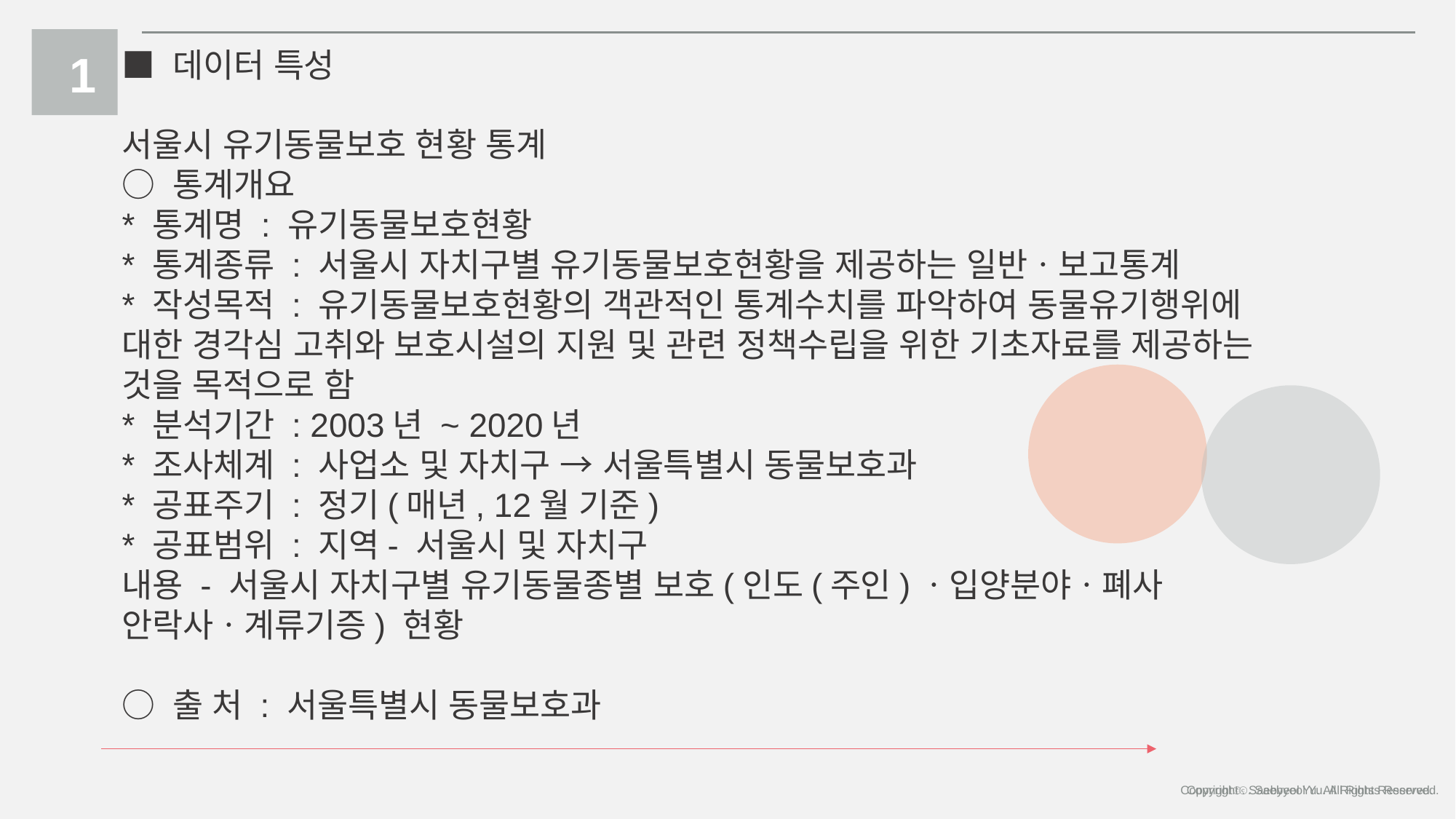

■ 데이터 특성

서울시 유기동물보호 현황 통계
○ 통계개요
* 통계명 : 유기동물보호현황
* 통계종류 : 서울시 자치구별 유기동물보호현황을 제공하는 일반ㆍ보고통계
* 작성목적 : 유기동물보호현황의 객관적인 통계수치를 파악하여 동물유기행위에 대한 경각심 고취와 보호시설의 지원 및 관련 정책수립을 위한 기초자료를 제공하는 것을 목적으로 함
* 분석기간 : 2003년 ~ 2020년
* 조사체계 : 사업소 및 자치구 → 서울특별시 동물보호과
* 공표주기 : 정기(매년, 12월 기준)
* 공표범위 : 지역- 서울시 및 자치구
내용 - 서울시 자치구별 유기동물종별 보호(인도(주인)ㆍ입양분야ㆍ폐사 안락사ㆍ계류기증) 현황

○ 출 처 : 서울특별시 동물보호과
1

Copyrightⓒ. Saebyeol Yu. All Rights Reserved.